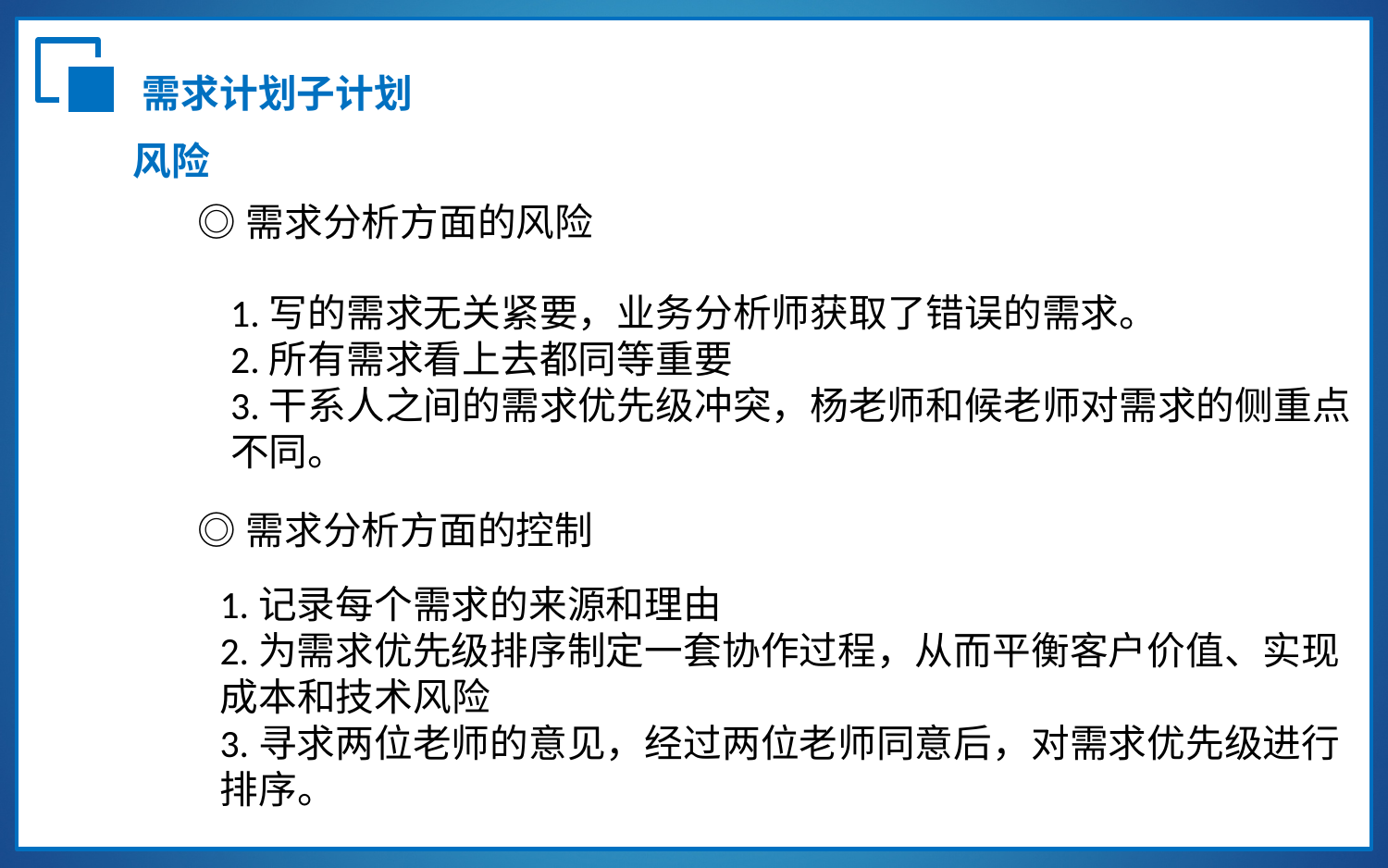

需求计划子计划
风险
◎需求分析方面的风险
1.写的需求无关紧要，业务分析师获取了错误的需求。
2.所有需求看上去都同等重要
3.干系人之间的需求优先级冲突，杨老师和候老师对需求的侧重点不同。

VS
◎需求分析方面的控制
1.记录每个需求的来源和理由
2.为需求优先级排序制定一套协作过程，从而平衡客户价值、实现成本和技术风险
3.寻求两位老师的意见，经过两位老师同意后，对需求优先级进行排序。

实际完成数目：820万
实际完成数目：820万
回款数：640万
回款数：640万